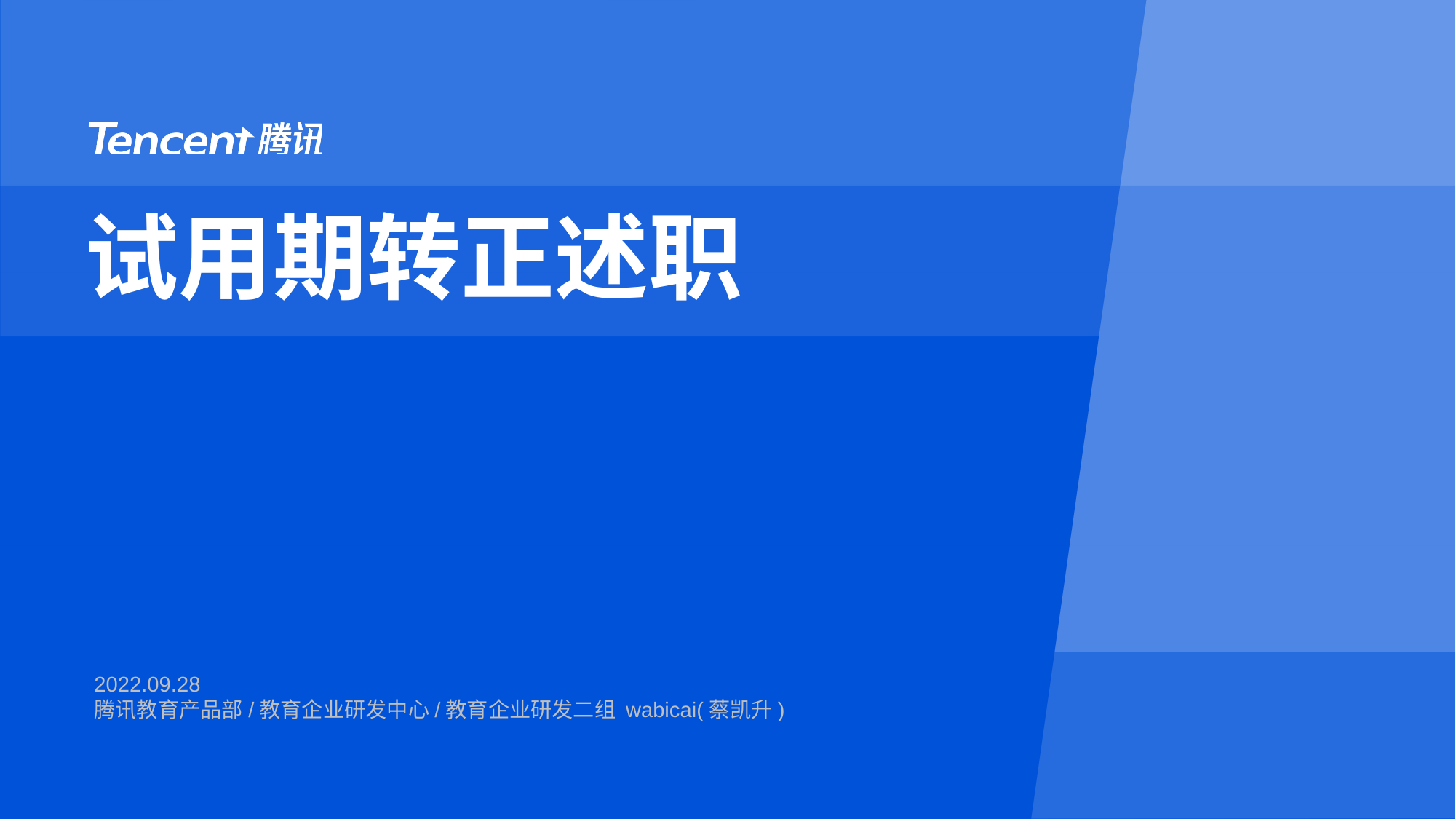

# 试用期转正述职
2022.09.28
腾讯教育产品部/教育企业研发中心/教育企业研发二组 wabicai(蔡凯升)